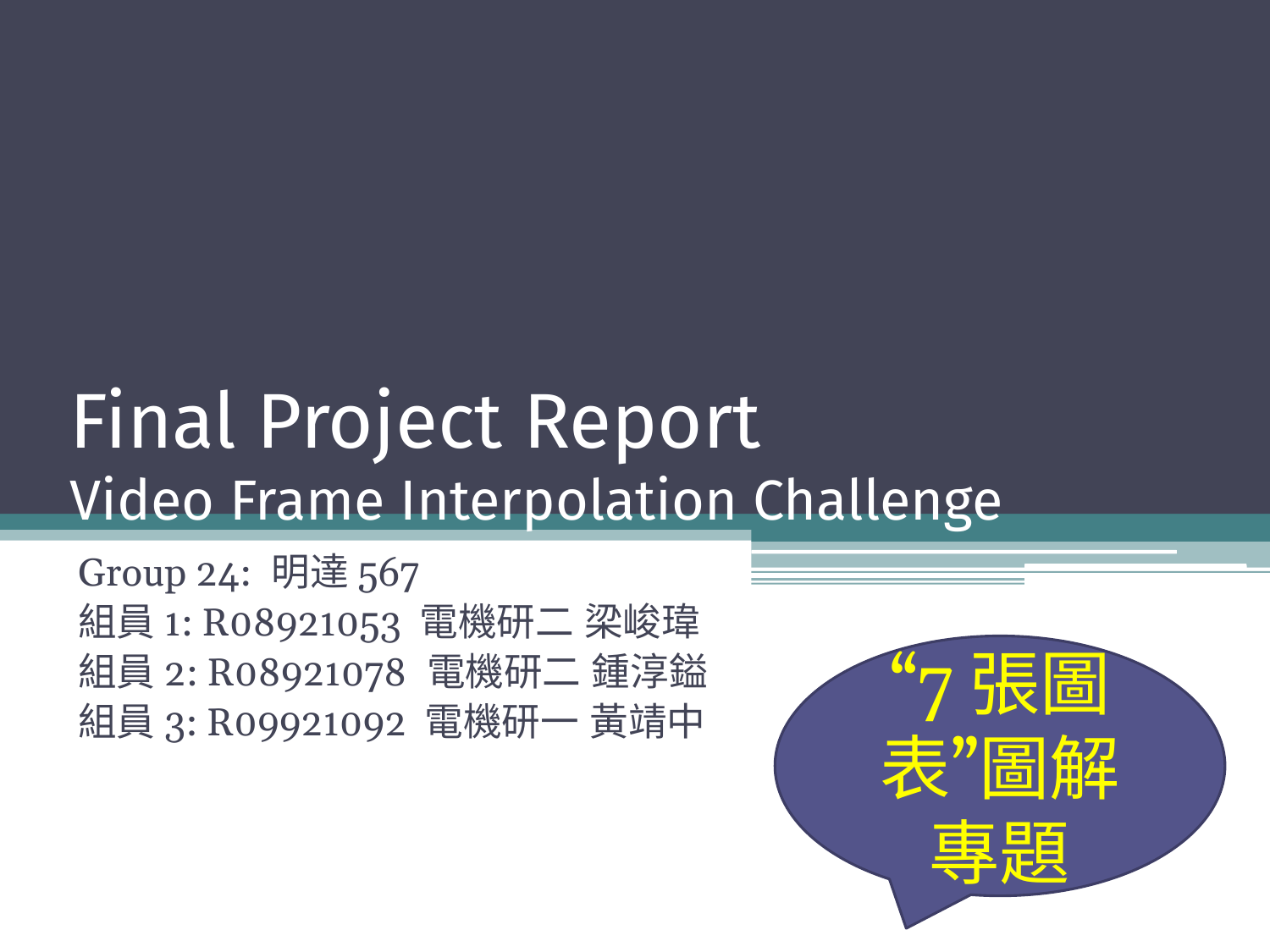

1
# Final Project Report Video Frame Interpolation Challenge
Group 24: 明達567
組員1: R08921053 電機研二 梁峻瑋
組員2: R08921078 電機研二 鍾淳鎰
組員3: R09921092 電機研一 黃靖中

“7張圖表”圖解專題